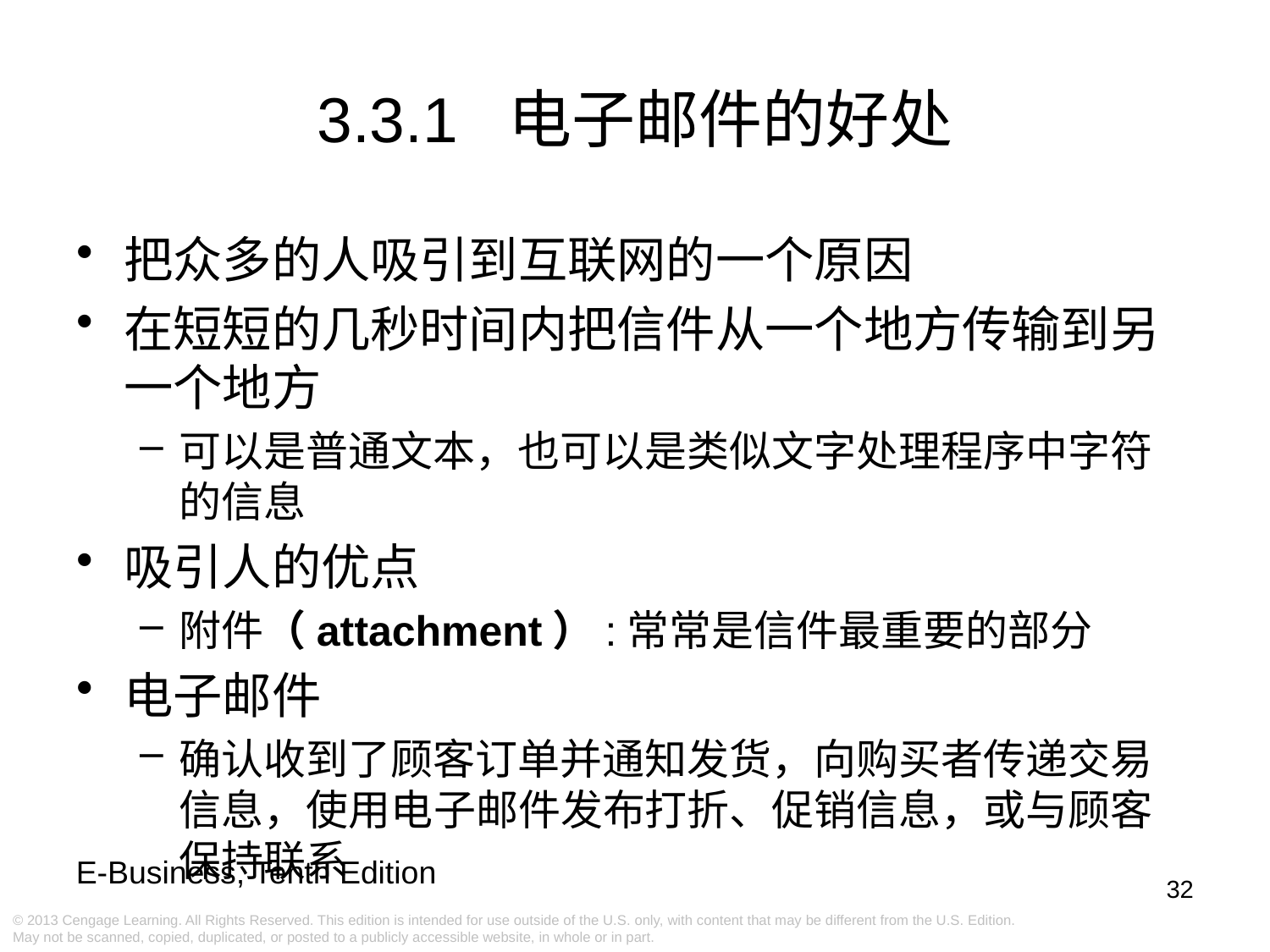

3.3.1  电子邮件的好处
把众多的人吸引到互联网的一个原因
在短短的几秒时间内把信件从一个地方传输到另一个地方
可以是普通文本，也可以是类似文字处理程序中字符的信息
吸引人的优点
附件（attachment）:常常是信件最重要的部分
电子邮件
确认收到了顾客订单并通知发货，向购买者传递交易信息，使用电子邮件发布打折、促销信息，或与顾客保持联系
32